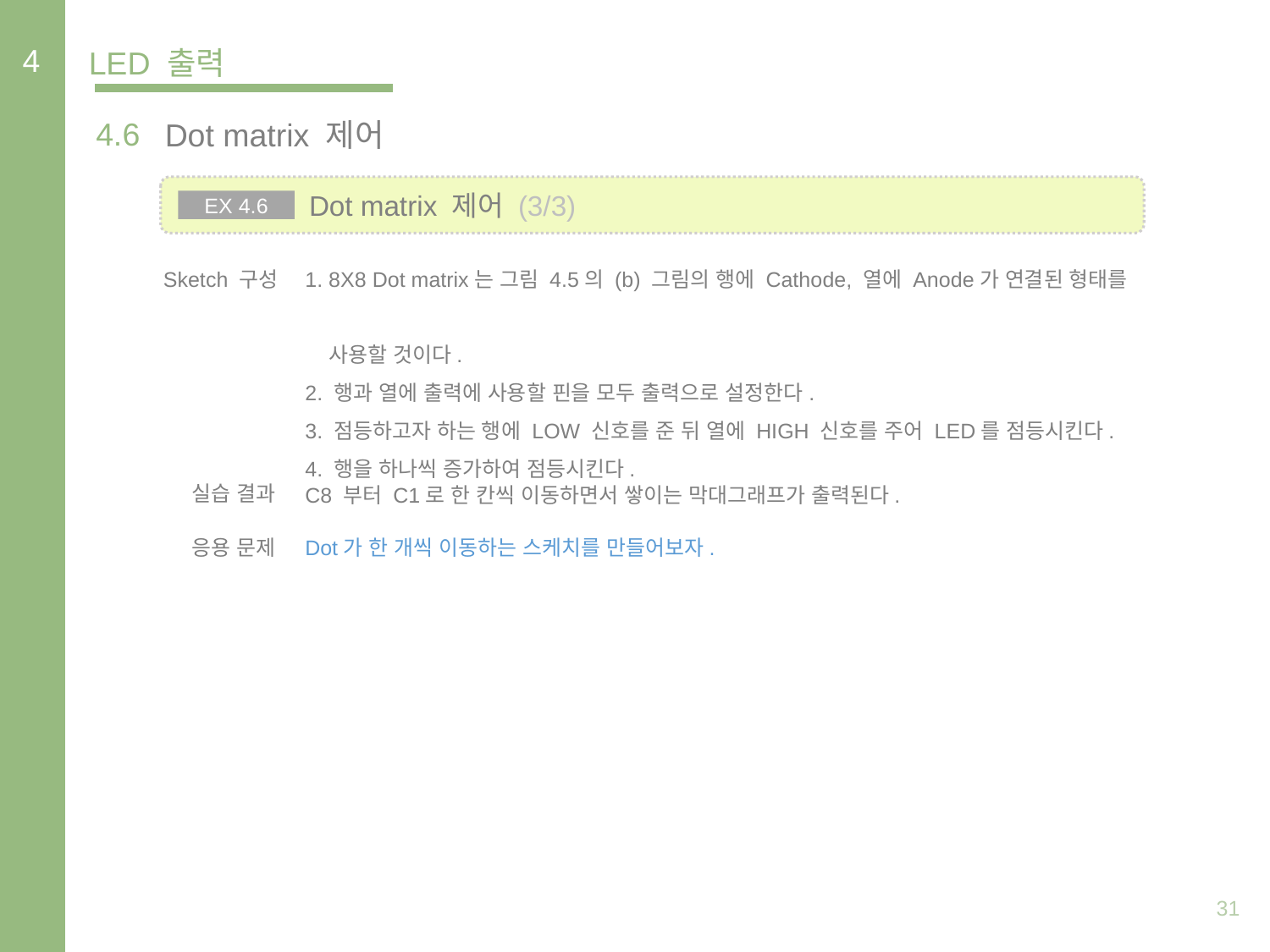

4
LED 출력
4.6
Dot matrix 제어
                 Dot matrix 제어 (3/3)
EX 4.6
Sketch 구성
1. 8X8 Dot matrix는 그림 4.5의 (b) 그림의 행에 Cathode, 열에 Anode가 연결된 형태를
    사용할 것이다.
2. 행과 열에 출력에 사용할 핀을 모두 출력으로 설정한다.
3. 점등하고자 하는 행에 LOW 신호를 준 뒤 열에 HIGH 신호를 주어 LED를 점등시킨다.
4. 행을 하나씩 증가하여 점등시킨다.
실습 결과
C8 부터 C1로 한 칸씩 이동하면서 쌓이는 막대그래프가 출력된다.
응용 문제
Dot가 한 개씩 이동하는 스케치를 만들어보자.
31